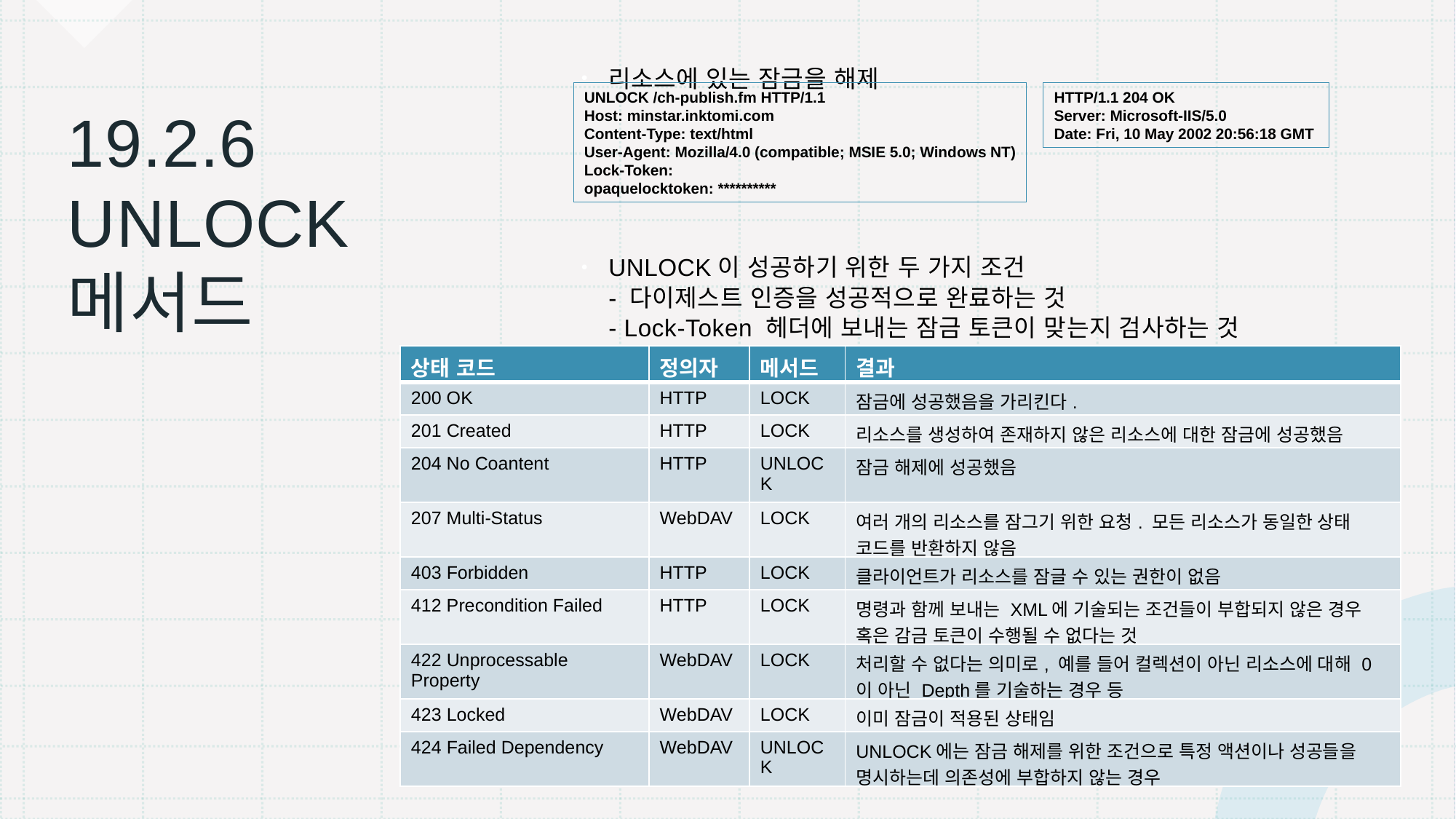

리소스에 있는 잠금을 해제

UNLOCK이 성공하기 위한 두 가지 조건
- 다이제스트 인증을 성공적으로 완료하는 것
- Lock-Token 헤더에 보내는 잠금 토큰이 맞는지 검사하는 것

UNLOCK /ch-publish.fm HTTP/1.1
Host: minstar.inktomi.com
Content-Type: text/html
User-Agent: Mozilla/4.0 (compatible; MSIE 5.0; Windows NT)
Lock-Token:
opaquelocktoken: **********
HTTP/1.1 204 OK 
Server: Microsoft-IIS/5.0 
Date: Fri, 10 May 2002 20:56:18 GMT
# 19.2.6 UNLOCK 메서드
| 상태 코드 | 정의자 | 메서드 | 결과 |
| --- | --- | --- | --- |
| 200 OK | HTTP | LOCK | 잠금에 성공했음을 가리킨다. |
| 201 Created | HTTP | LOCK | 리소스를 생성하여 존재하지 않은 리소스에 대한 잠금에 성공했음 |
| 204 No Coantent | HTTP | UNLOCK | 잠금 해제에 성공했음 |
| 207 Multi-Status | WebDAV | LOCK | 여러 개의 리소스를 잠그기 위한 요청. 모든 리소스가 동일한 상태 코드를 반환하지 않음 |
| 403 Forbidden | HTTP | LOCK | 클라이언트가 리소스를 잠글 수 있는 권한이 없음 |
| 412 Precondition Failed | HTTP | LOCK | 명령과 함께 보내는 XML에 기술되는 조건들이 부합되지 않은 경우 혹은 감금 토큰이 수행될 수 없다는 것 |
| 422 Unprocessable Property | WebDAV | LOCK | 처리할 수 없다는 의미로, 예를 들어 컬렉션이 아닌 리소스에 대해 0이 아닌 Depth를 기술하는 경우 등 |
| 423 Locked | WebDAV | LOCK | 이미 잠금이 적용된 상태임 |
| 424 Failed Dependency | WebDAV | UNLOCK | UNLOCK에는 잠금 해제를 위한 조건으로 특정 액션이나 성공들을 명시하는데 의존성에 부합하지 않는 경우 |